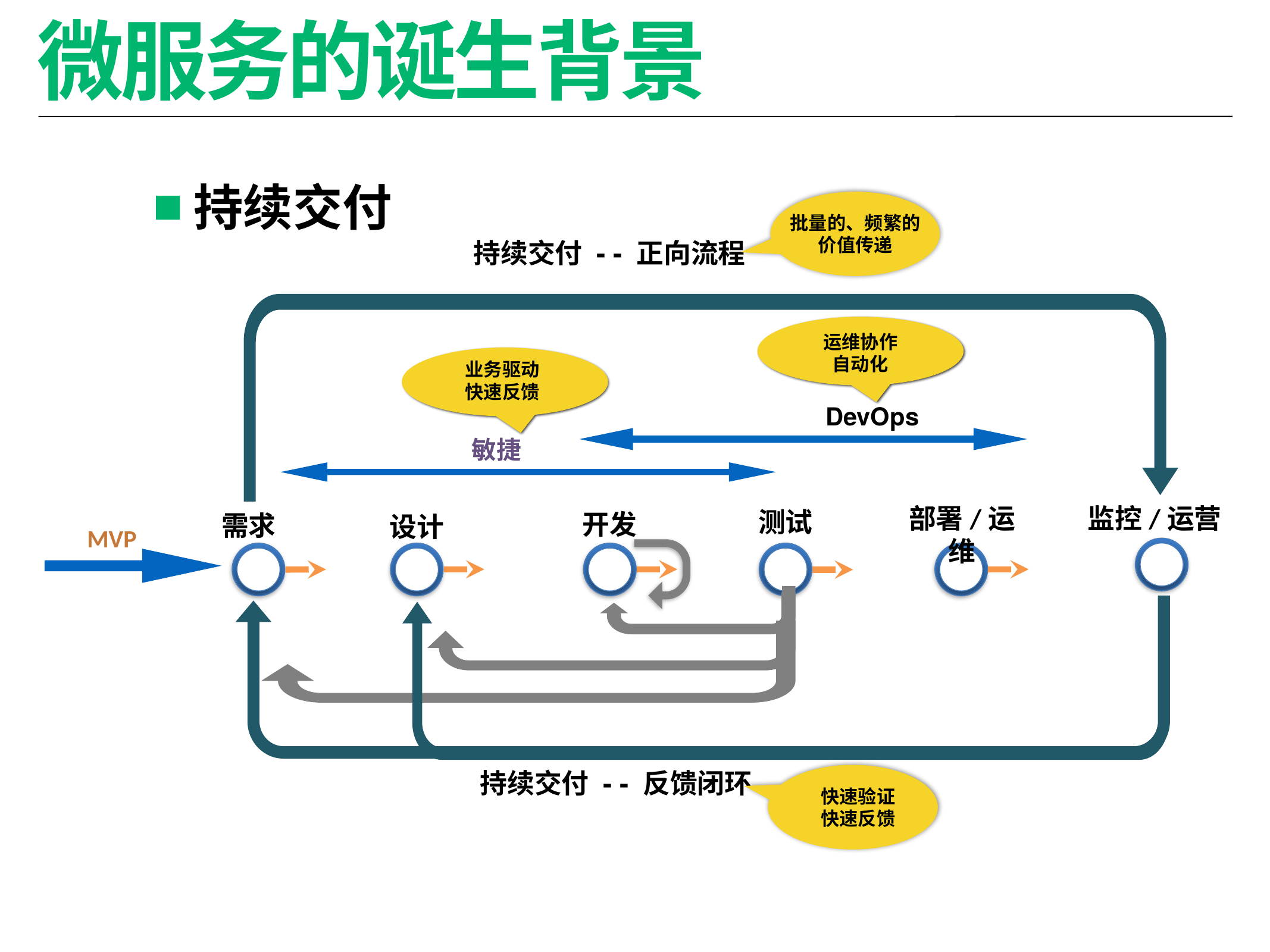

# 微服务的诞生背景
持续交付

批量的、频繁的
价值传递
持续交付 - - 正向流程

运维协作
自动化

业务驱动
快速反馈
DevOps

敏捷

部署/运维
监控/运营
测试
开发
需求
设计
MVP

持续交付 - - 反馈闭环

快速验证
快速反馈
38